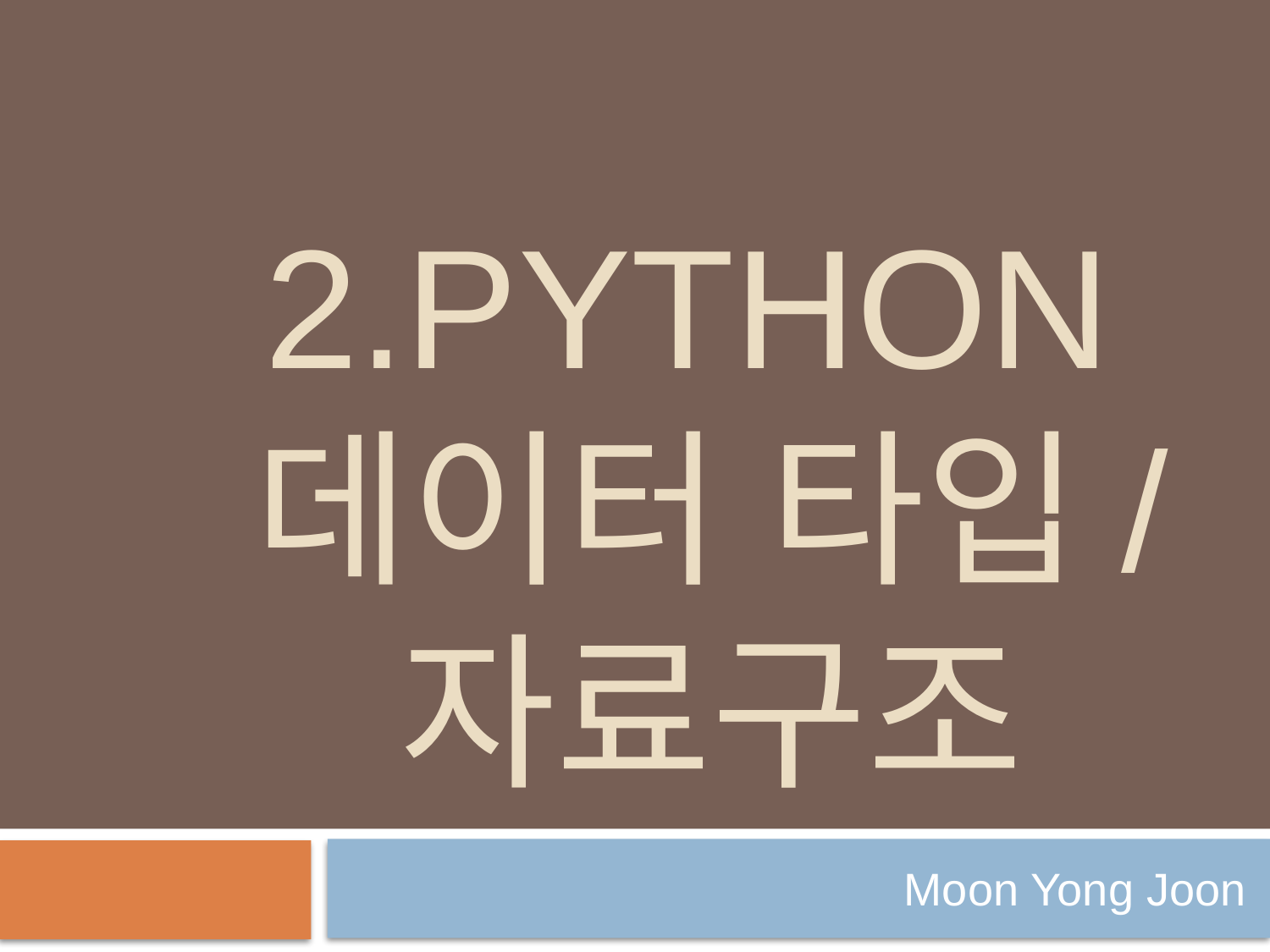

# 2.Python 데이터 타입/ 자료구조
Moon Yong Joon